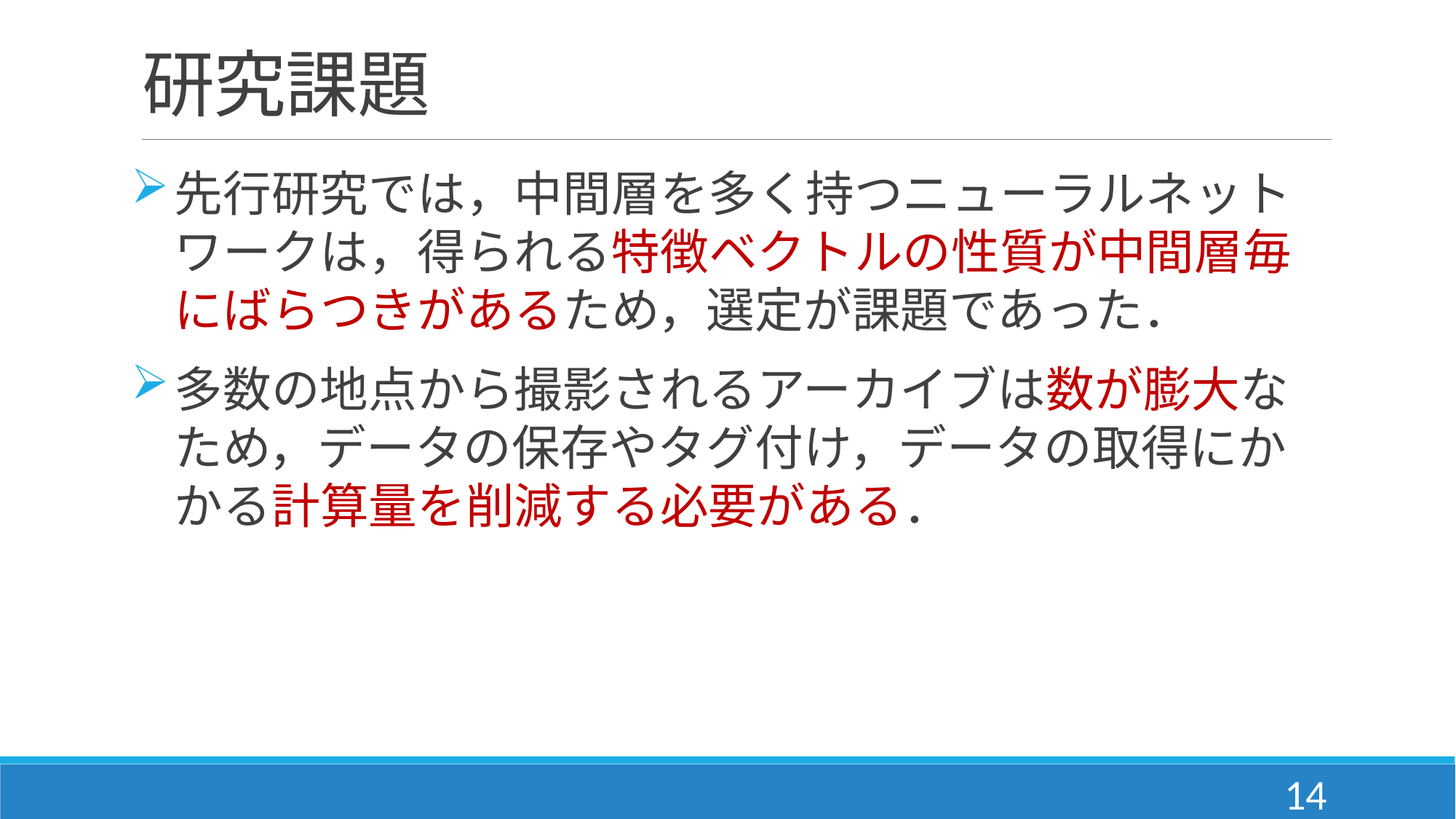

# 研究課題
先行研究では，中間層を多く持つニューラルネットワークは，得られる特徴ベクトルの性質が中間層毎にばらつきがあるため，選定が課題であった．
多数の地点から撮影されるアーカイブは数が膨大なため，データの保存やタグ付け，データの取得にかかる計算量を削減する必要がある．
14